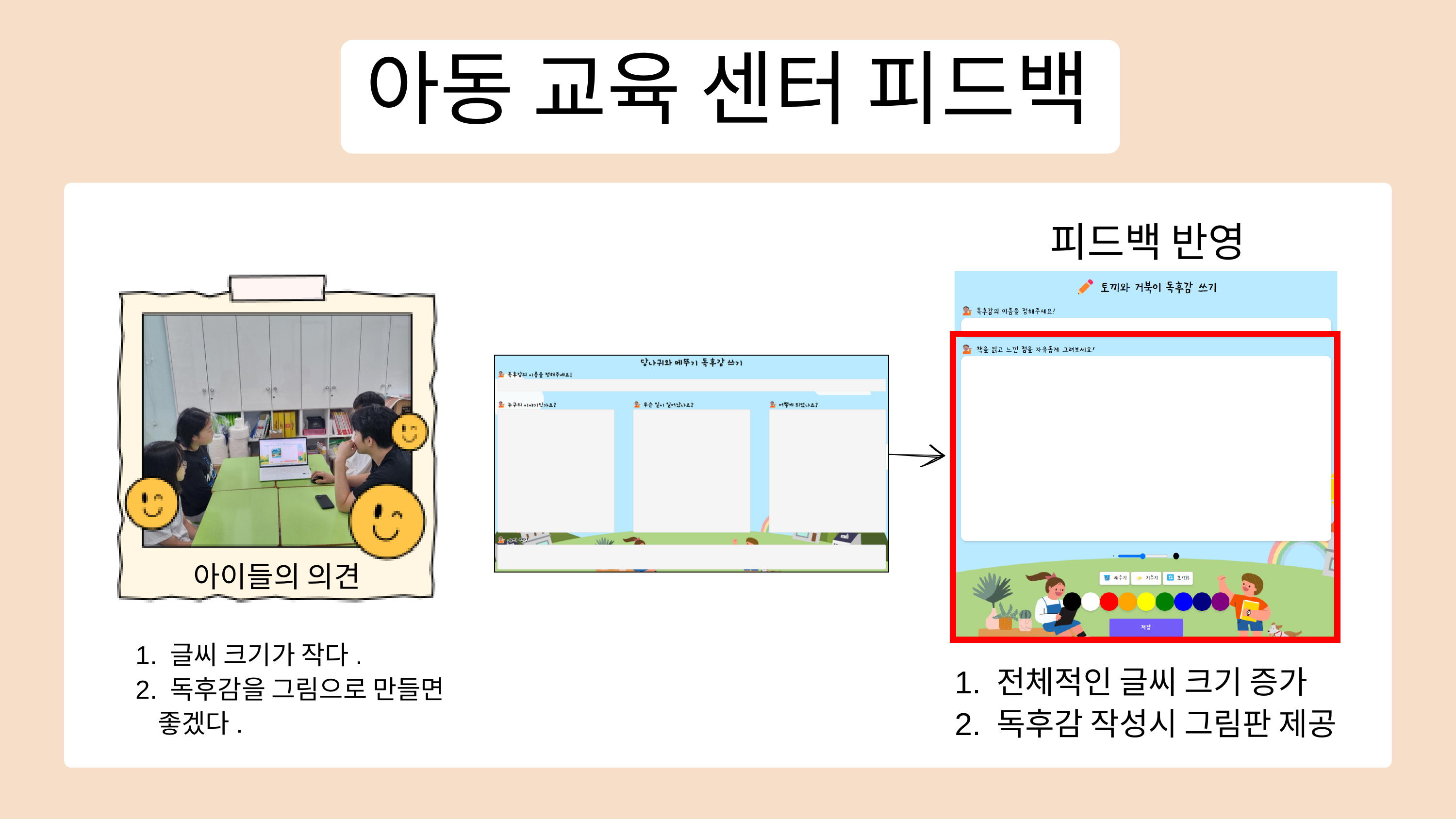

아동 교육 센터 피드백

피드백 반영

아이들의 의견

 글씨 크기가 작다.
 독후감을 그림으로 만들면 좋겠다.
 전체적인 글씨 크기 증가
 독후감 작성시 그림판 제공